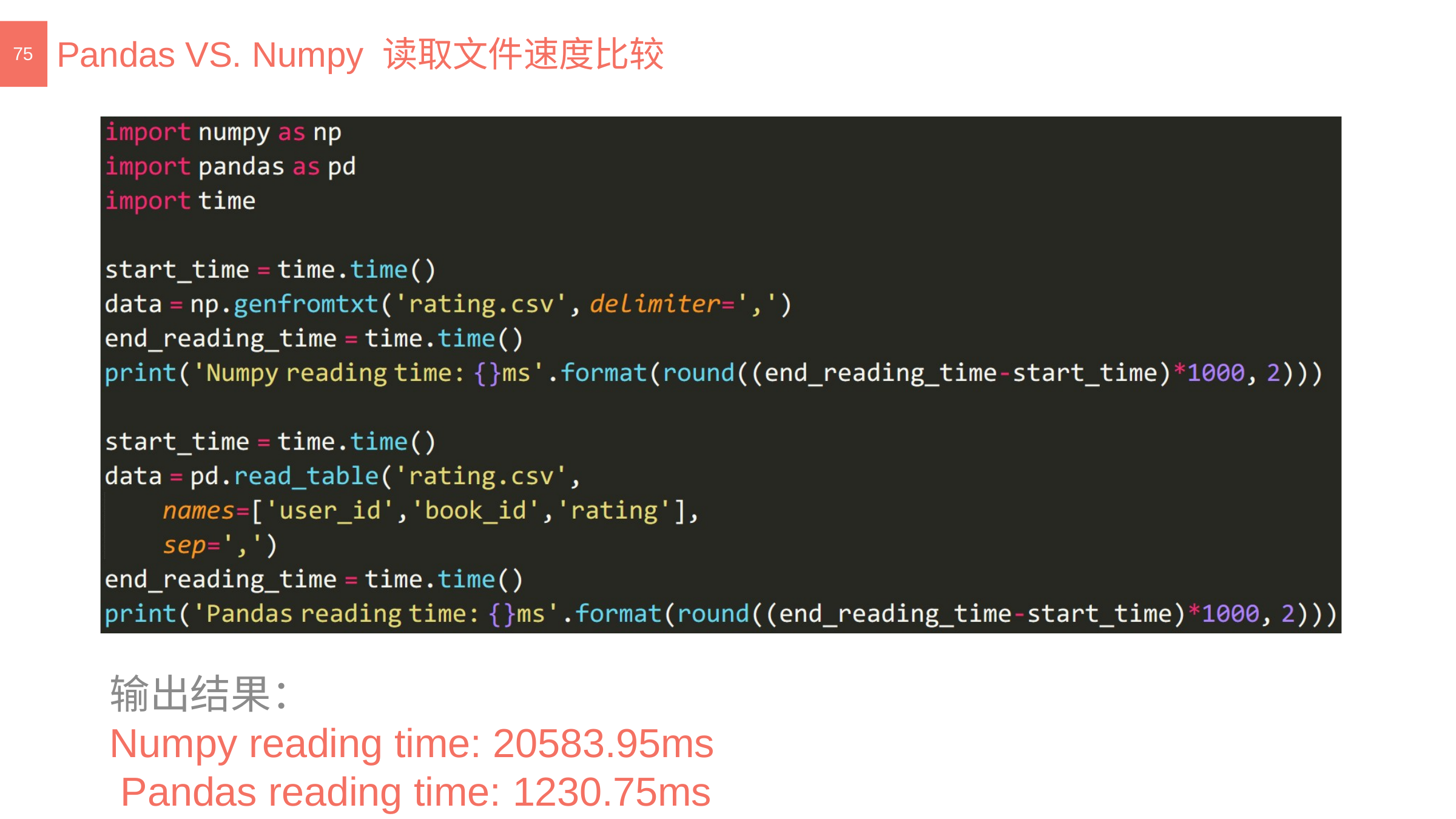

Pandas VS. Numpy 读取文件速度比较
75

输出结果：
Numpy reading time: 20583.95ms  Pandas reading time: 1230.75ms